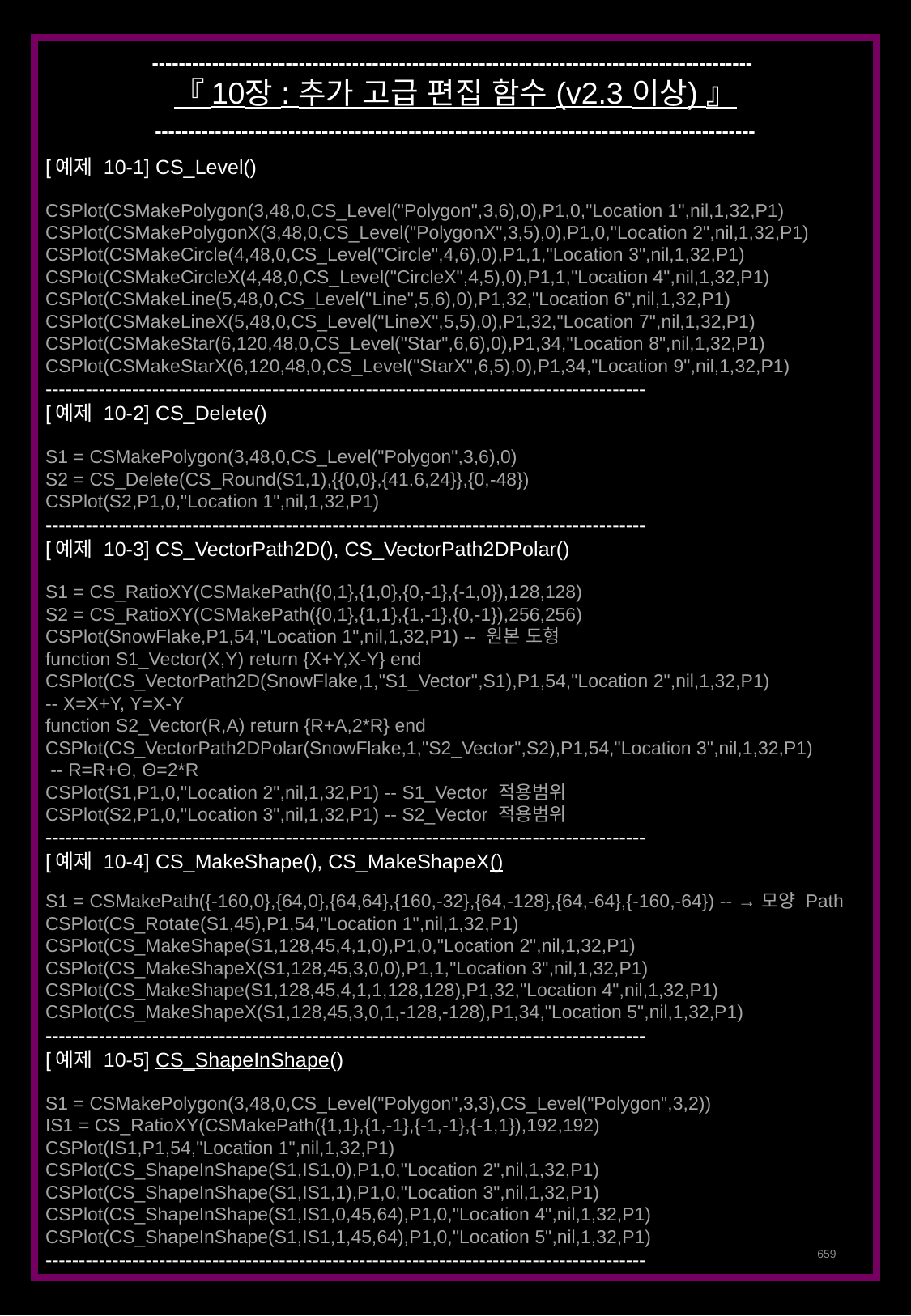

------------------------------------------------------------------------------------------
『 10장 : 추가 고급 편집 함수 (v2.3 이상) 』
------------------------------------------------------------------------------------------
[예제 10-1] CS_Level()

CSPlot(CSMakePolygon(3,48,0,CS_Level("Polygon",3,6),0),P1,0,"Location 1",nil,1,32,P1)
CSPlot(CSMakePolygonX(3,48,0,CS_Level("PolygonX",3,5),0),P1,0,"Location 2",nil,1,32,P1)
CSPlot(CSMakeCircle(4,48,0,CS_Level("Circle",4,6),0),P1,1,"Location 3",nil,1,32,P1)
CSPlot(CSMakeCircleX(4,48,0,CS_Level("CircleX",4,5),0),P1,1,"Location 4",nil,1,32,P1)
CSPlot(CSMakeLine(5,48,0,CS_Level("Line",5,6),0),P1,32,"Location 6",nil,1,32,P1)
CSPlot(CSMakeLineX(5,48,0,CS_Level("LineX",5,5),0),P1,32,"Location 7",nil,1,32,P1)
CSPlot(CSMakeStar(6,120,48,0,CS_Level("Star",6,6),0),P1,34,"Location 8",nil,1,32,P1)
CSPlot(CSMakeStarX(6,120,48,0,CS_Level("StarX",6,5),0),P1,34,"Location 9",nil,1,32,P1)
------------------------------------------------------------------------------------------
[예제 10-2] CS_Delete()

S1 = CSMakePolygon(3,48,0,CS_Level("Polygon",3,6),0)
S2 = CS_Delete(CS_Round(S1,1),{{0,0},{41.6,24}},{0,-48})
CSPlot(S2,P1,0,"Location 1",nil,1,32,P1)
------------------------------------------------------------------------------------------
[예제 10-3] CS_VectorPath2D(), CS_VectorPath2DPolar()

S1 = CS_RatioXY(CSMakePath({0,1},{1,0},{0,-1},{-1,0}),128,128)
S2 = CS_RatioXY(CSMakePath({0,1},{1,1},{1,-1},{0,-1}),256,256)
CSPlot(SnowFlake,P1,54,"Location 1",nil,1,32,P1) -- 원본 도형
function S1_Vector(X,Y) return {X+Y,X-Y} end
CSPlot(CS_VectorPath2D(SnowFlake,1,"S1_Vector",S1),P1,54,"Location 2",nil,1,32,P1)
-- X=X+Y, Y=X-Y
function S2_Vector(R,A) return {R+A,2*R} end
CSPlot(CS_VectorPath2DPolar(SnowFlake,1,"S2_Vector",S2),P1,54,"Location 3",nil,1,32,P1)
 -- R=R+Θ, Θ=2*R
CSPlot(S1,P1,0,"Location 2",nil,1,32,P1) -- S1_Vector 적용범위
CSPlot(S2,P1,0,"Location 3",nil,1,32,P1) -- S2_Vector 적용범위
------------------------------------------------------------------------------------------
[예제 10-4] CS_MakeShape(), CS_MakeShapeX()

S1 = CSMakePath({-160,0},{64,0},{64,64},{160,-32},{64,-128},{64,-64},{-160,-64}) -- →모양 Path
CSPlot(CS_Rotate(S1,45),P1,54,"Location 1",nil,1,32,P1)
CSPlot(CS_MakeShape(S1,128,45,4,1,0),P1,0,"Location 2",nil,1,32,P1)
CSPlot(CS_MakeShapeX(S1,128,45,3,0,0),P1,1,"Location 3",nil,1,32,P1)
CSPlot(CS_MakeShape(S1,128,45,4,1,1,128,128),P1,32,"Location 4",nil,1,32,P1)
CSPlot(CS_MakeShapeX(S1,128,45,3,0,1,-128,-128),P1,34,"Location 5",nil,1,32,P1)
------------------------------------------------------------------------------------------
[예제 10-5] CS_ShapeInShape()

S1 = CSMakePolygon(3,48,0,CS_Level("Polygon",3,3),CS_Level("Polygon",3,2))
IS1 = CS_RatioXY(CSMakePath({1,1},{1,-1},{-1,-1},{-1,1}),192,192)
CSPlot(IS1,P1,54,"Location 1",nil,1,32,P1)
CSPlot(CS_ShapeInShape(S1,IS1,0),P1,0,"Location 2",nil,1,32,P1)
CSPlot(CS_ShapeInShape(S1,IS1,1),P1,0,"Location 3",nil,1,32,P1)
CSPlot(CS_ShapeInShape(S1,IS1,0,45,64),P1,0,"Location 4",nil,1,32,P1)
CSPlot(CS_ShapeInShape(S1,IS1,1,45,64),P1,0,"Location 5",nil,1,32,P1)
------------------------------------------------------------------------------------------
659